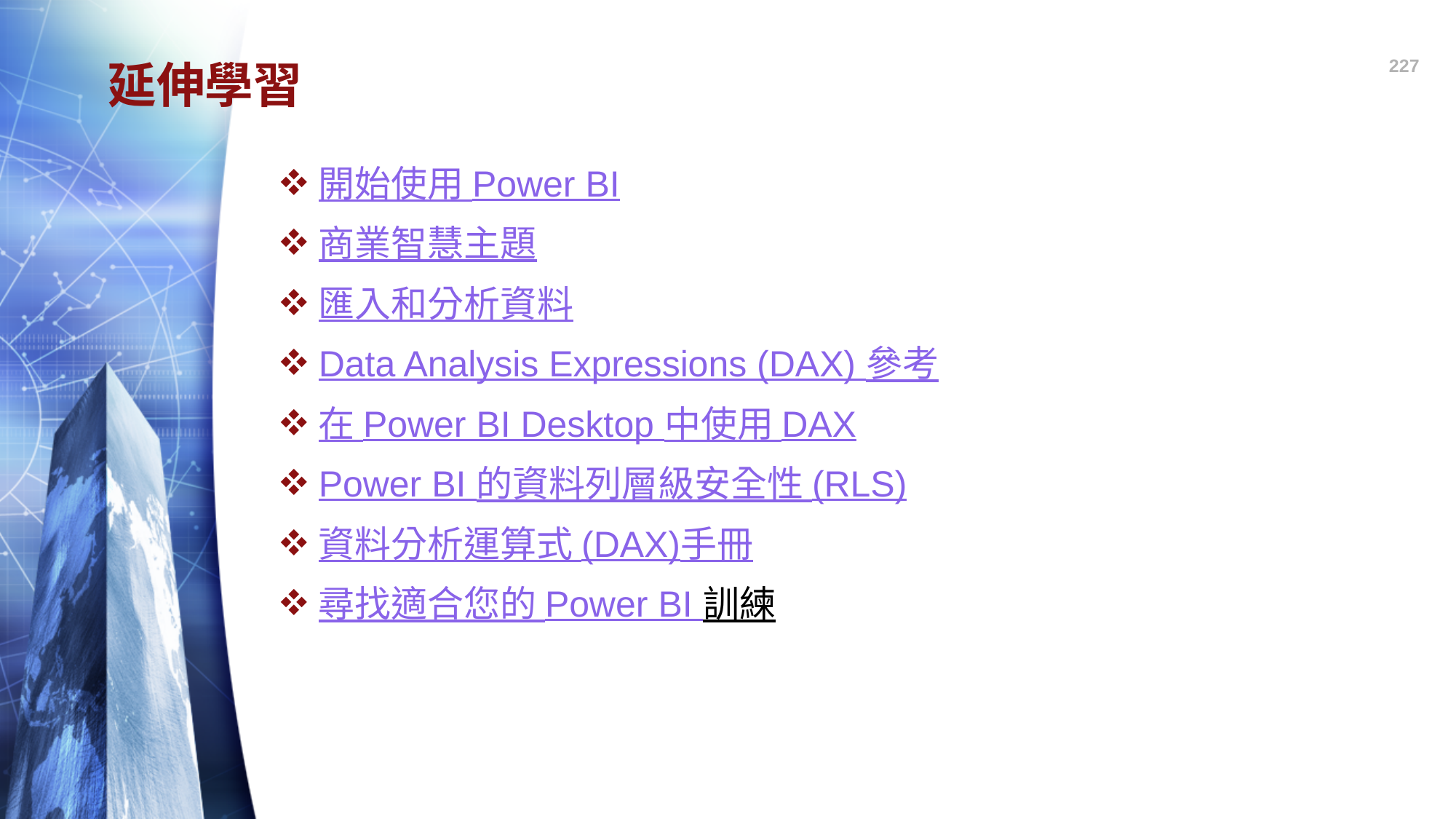

227
# 延伸學習
開始使用 Power BI
商業智慧主題
匯入和分析資料
Data Analysis Expressions (DAX) 參考
在 Power BI Desktop 中使用 DAX
Power BI 的資料列層級安全性 (RLS)
資料分析運算式 (DAX)手冊
尋找適合您的 Power BI 訓練